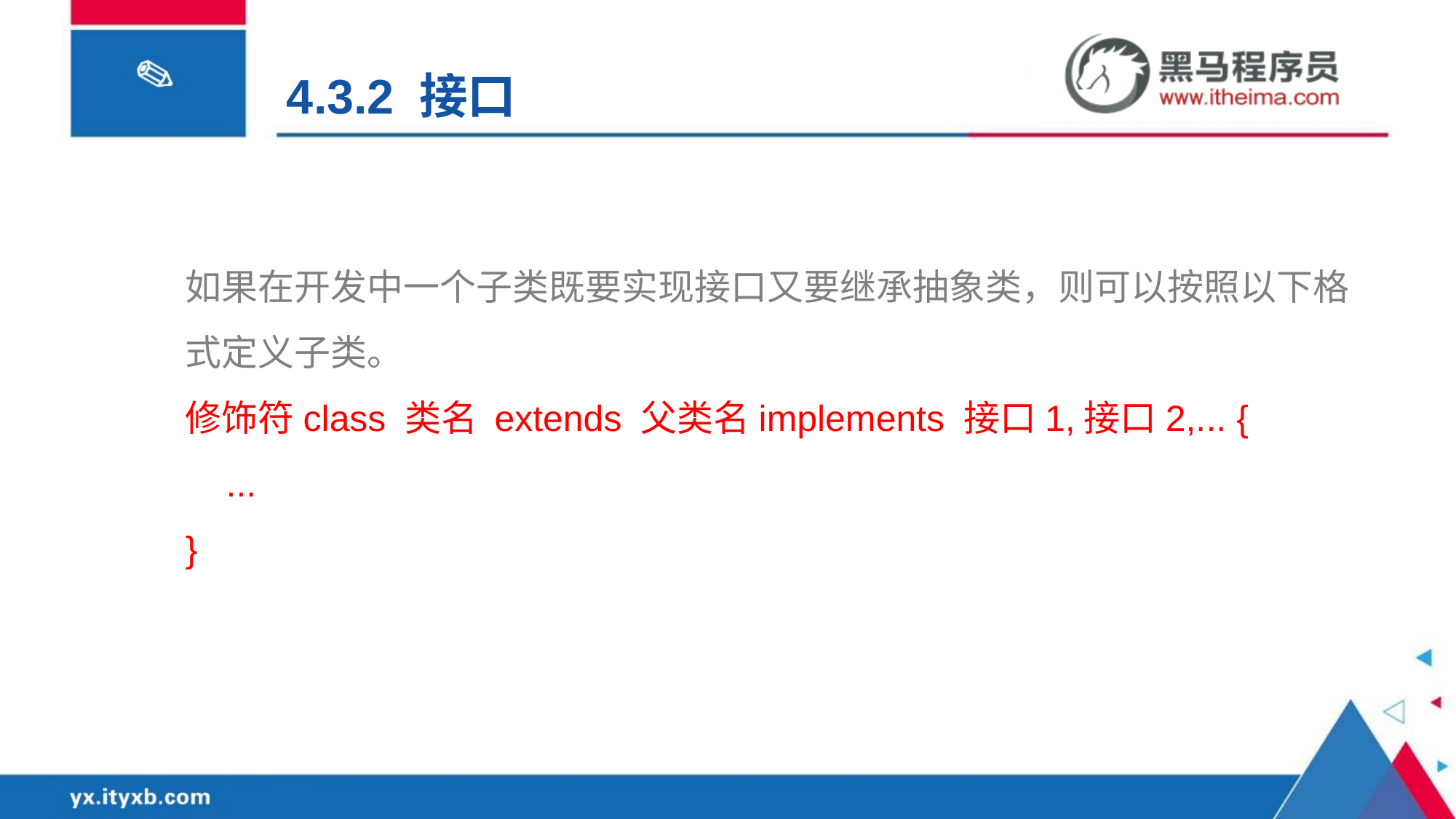

4.3.2 接口
如果在开发中一个子类既要实现接口又要继承抽象类，则可以按照以下格式定义子类。
修饰符class 类名 extends 父类名implements 接口1,接口2,... {
    ...
}